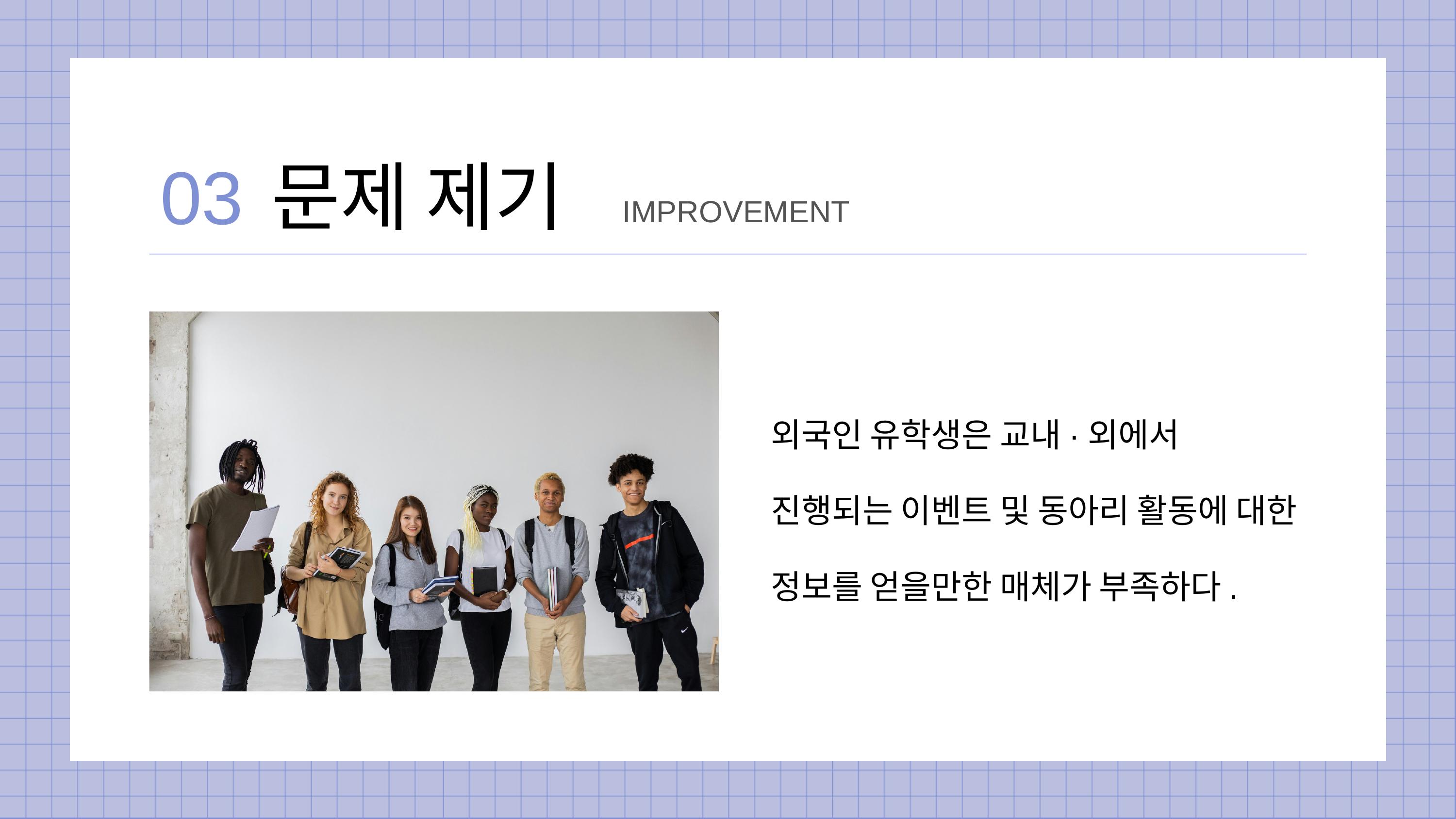

03
문제 제기
IMPROVEMENT

외국인 유학생은 교내·외에서 진행되는 이벤트 및 동아리 활동에 대한 정보를 얻을만한 매체가 부족하다.